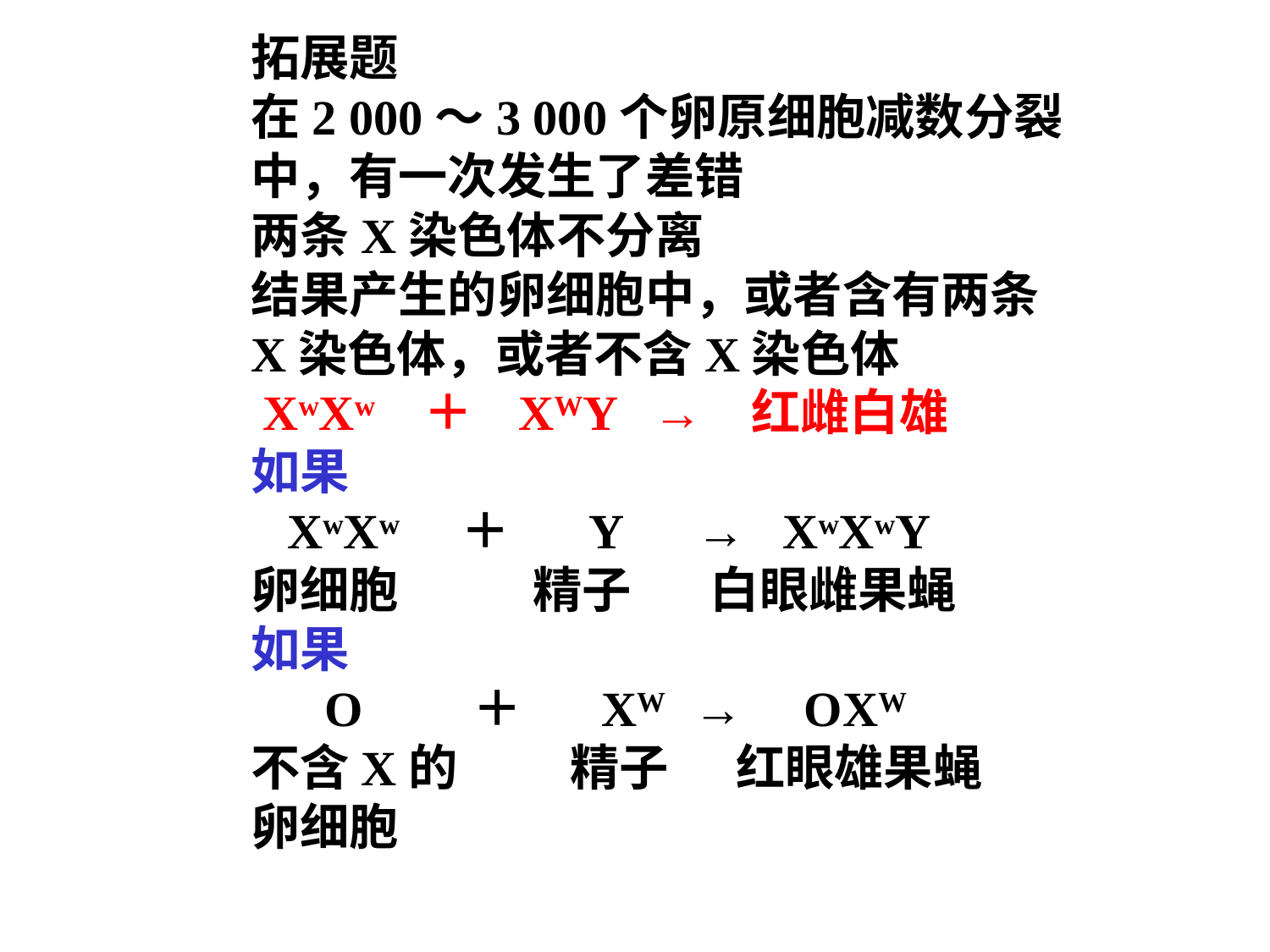

拓展题
在2 000～3 000个卵原细胞减数分裂中，有一次发生了差错
两条X染色体不分离
结果产生的卵细胞中，或者含有两条X染色体，或者不含X染色体
 XwXw   ＋   XWY   →   红雌白雄
如果
   XwXw    ＋      Y      →   XwXwY
卵细胞            精子       白眼雌果蝇
如果
      O        ＋      XW    →     OXW
不含X的          精子      红眼雄果蝇
卵细胞